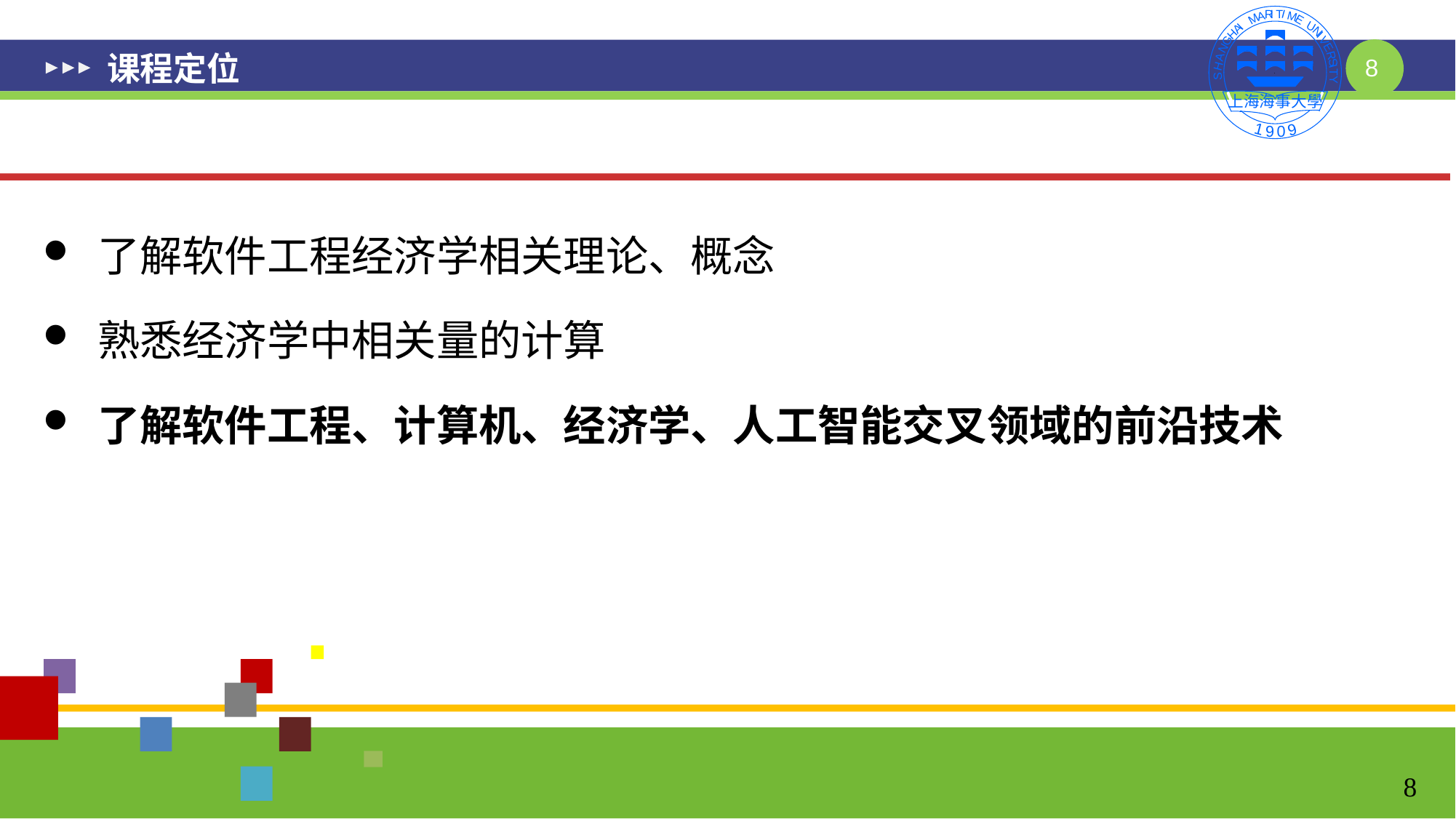

# 课程定位

了解软件工程经济学相关理论、概念
熟悉经济学中相关量的计算
了解软件工程、计算机、经济学、人工智能交叉领域的前沿技术

8

8